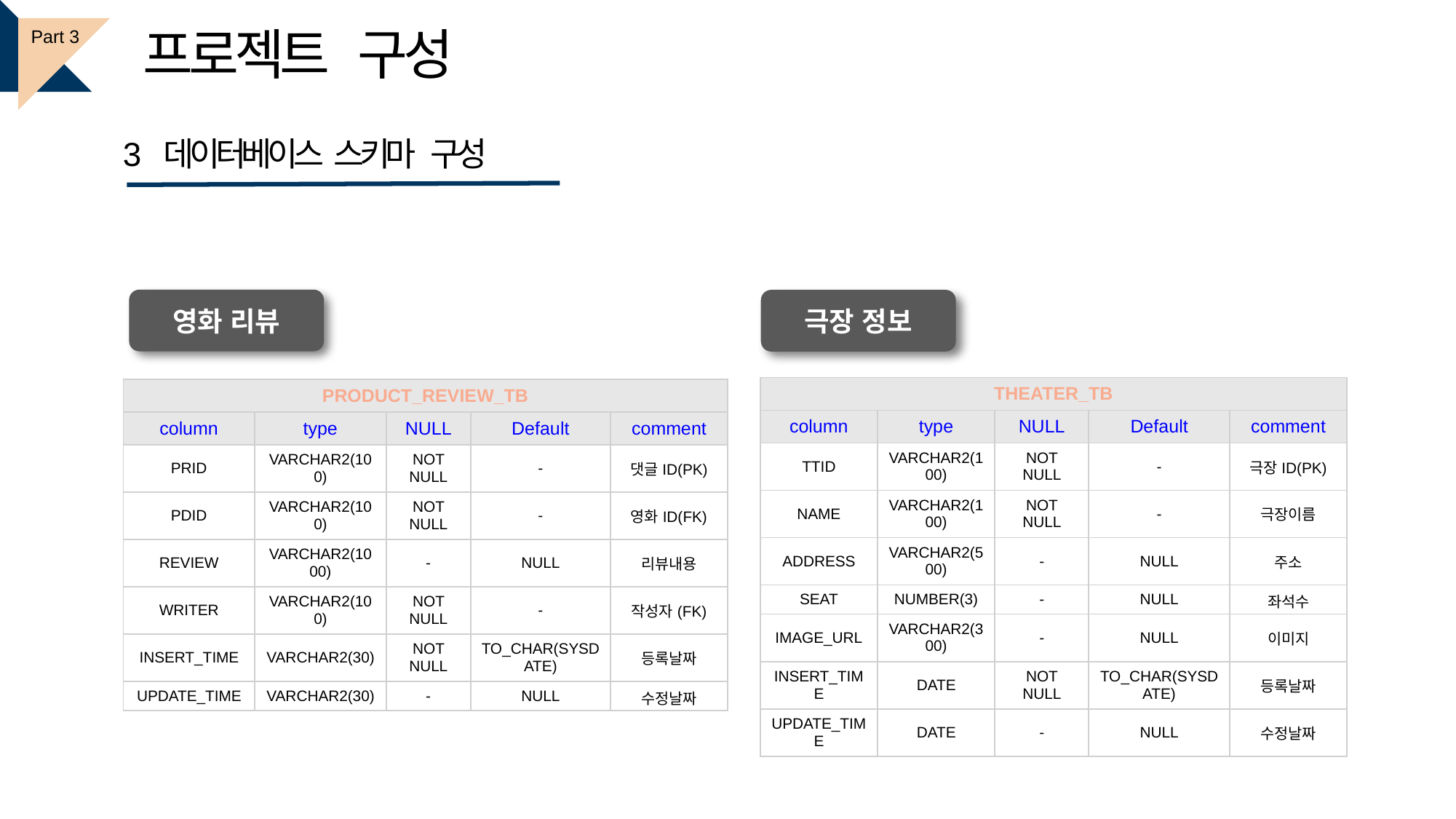

프로젝트   구성

Part 3
3   데이터베이스   스키마    구성
영화 리뷰
극장 정보
| THEATER\_TB |  |  |  |  |
| --- | --- | --- | --- | --- |
| column | type | NULL | Default | comment |
| TTID | VARCHAR2(100) | NOT NULL | - | 극장ID(PK) |
| NAME | VARCHAR2(100) | NOT NULL | - | 극장이름 |
| ADDRESS | VARCHAR2(500) | - | NULL | 주소 |
| SEAT | NUMBER(3) | - | NULL | 좌석수 |
| IMAGE\_URL | VARCHAR2(300) | - | NULL | 이미지 |
| INSERT\_TIME | DATE | NOT NULL | TO\_CHAR(SYSDATE) | 등록날짜 |
| UPDATE\_TIME | DATE | - | NULL | 수정날짜 |
| PRODUCT\_REVIEW\_TB |  |  |  |  |
| --- | --- | --- | --- | --- |
| column | type | NULL | Default | comment |
| PRID | VARCHAR2(100) | NOT NULL | - | 댓글ID(PK) |
| PDID | VARCHAR2(100) | NOT NULL | - | 영화ID(FK) |
| REVIEW | VARCHAR2(1000) | - | NULL | 리뷰내용 |
| WRITER | VARCHAR2(100) | NOT NULL | - | 작성자(FK) |
| INSERT\_TIME | VARCHAR2(30) | NOT NULL | TO\_CHAR(SYSDATE) | 등록날짜 |
| UPDATE\_TIME | VARCHAR2(30) | - | NULL | 수정날짜 |